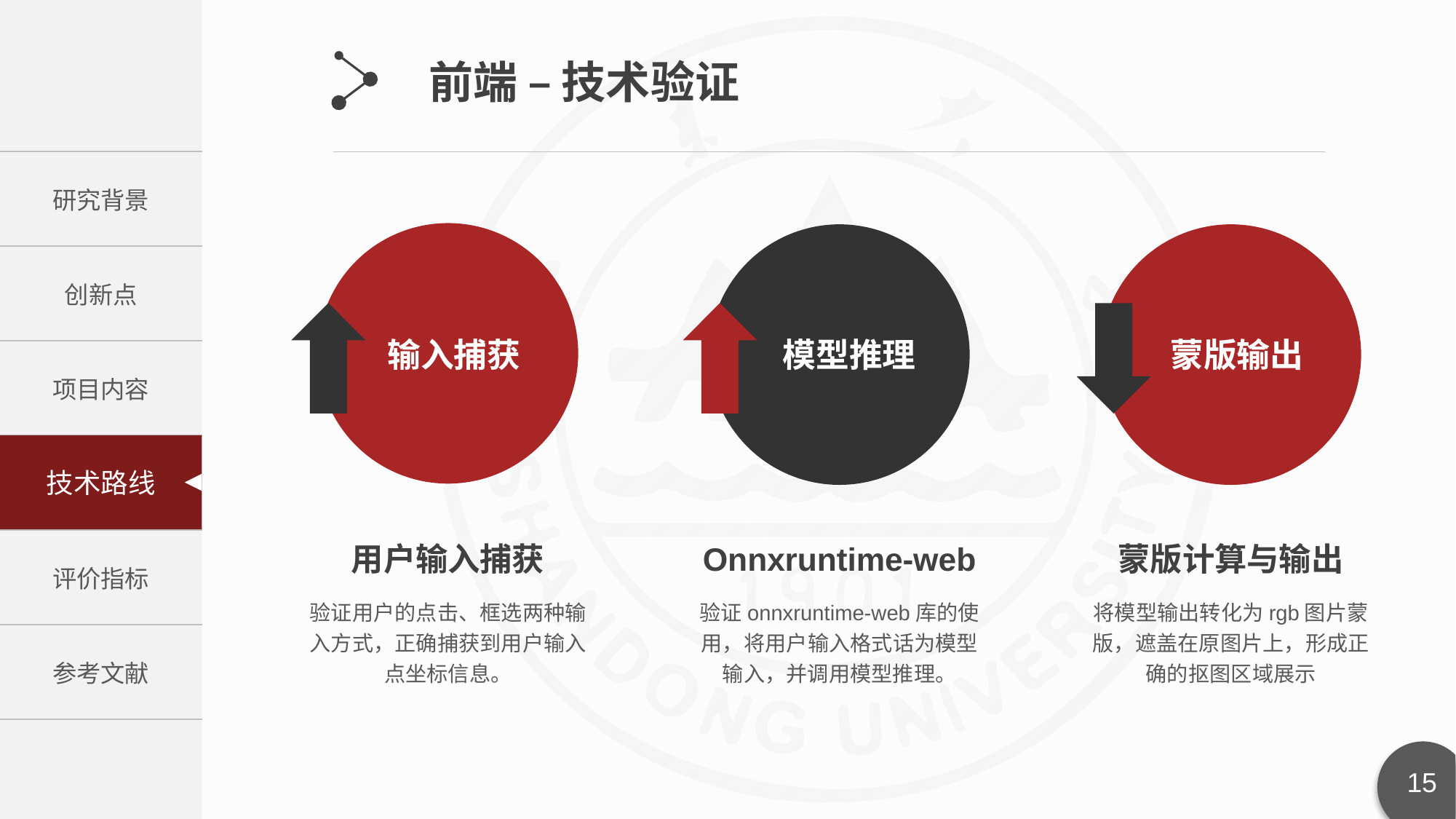

前端 – 技术验证

输入捕获
模型推理
蒙版输出
用户输入捕获
验证用户的点击、框选两种输入方式，正确捕获到用户输入点坐标信息。
Onnxruntime-web
验证onnxruntime-web库的使用，将用户输入格式话为模型输入，并调用模型推理。
蒙版计算与输出
将模型输出转化为rgb图片蒙版，遮盖在原图片上，形成正确的抠图区域展示